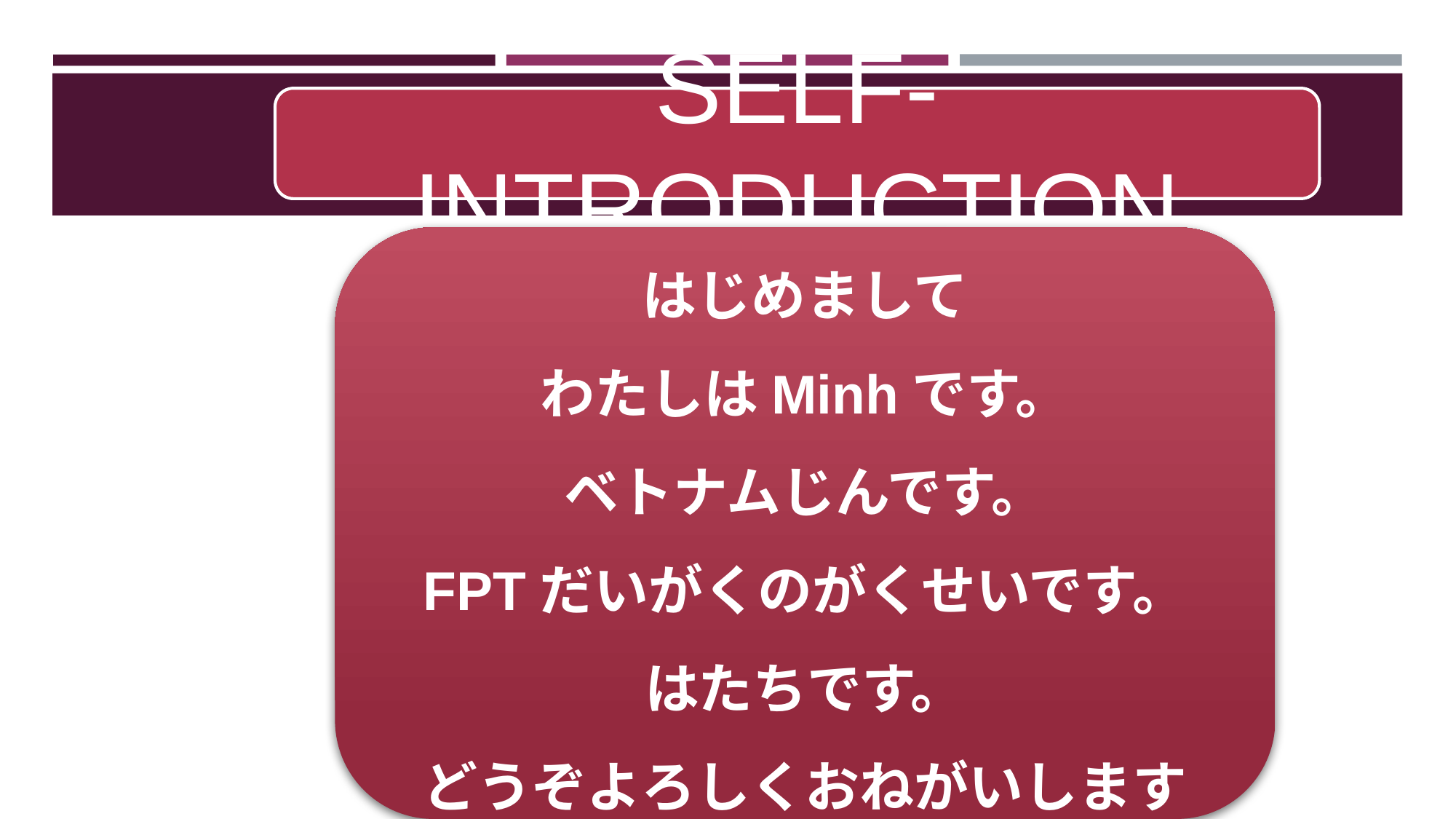

SELF-INTRODUCTION
はじめまして
わたしはMinhです。
ベトナムじんです。
FPTだいがくのがくせいです。
はたちです。
どうぞよろしくおねがいします